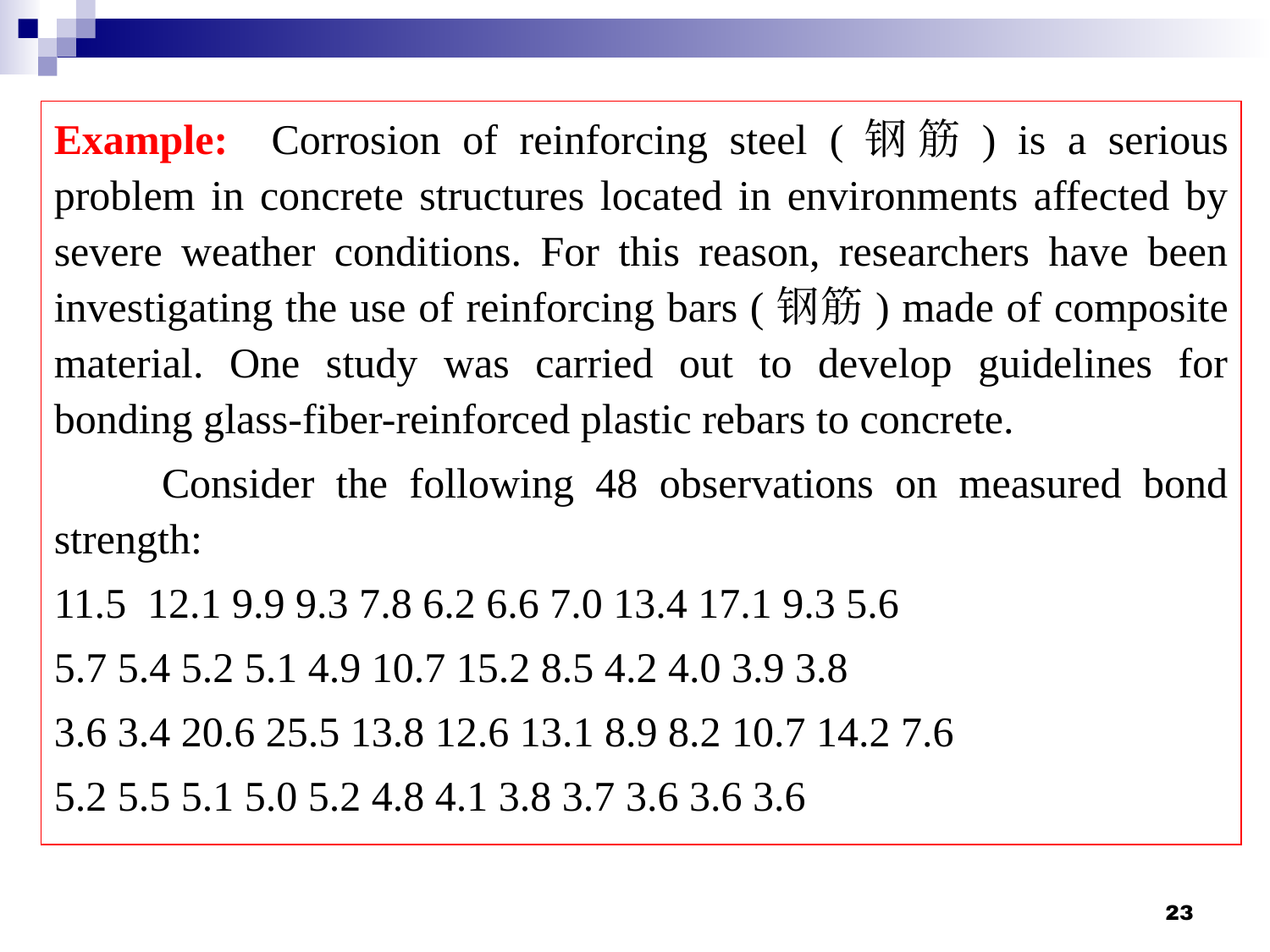

Example:  Corrosion of reinforcing steel (钢筋) is a serious problem in concrete structures located in environments affected by severe weather conditions. For this reason, researchers have been investigating the use of reinforcing bars (钢筋) made of composite material. One study was carried out to develop guidelines for bonding glass-fiber-reinforced plastic rebars to concrete.
     Consider the following 48 observations on measured bond strength:
11.5  12.1 9.9 9.3 7.8 6.2 6.6 7.0 13.4 17.1 9.3 5.6
5.7 5.4 5.2 5.1 4.9 10.7 15.2 8.5 4.2 4.0 3.9 3.8
3.6 3.4 20.6 25.5 13.8 12.6 13.1 8.9 8.2 10.7 14.2 7.6
5.2 5.5 5.1 5.0 5.2 4.8 4.1 3.8 3.7 3.6 3.6 3.6

23